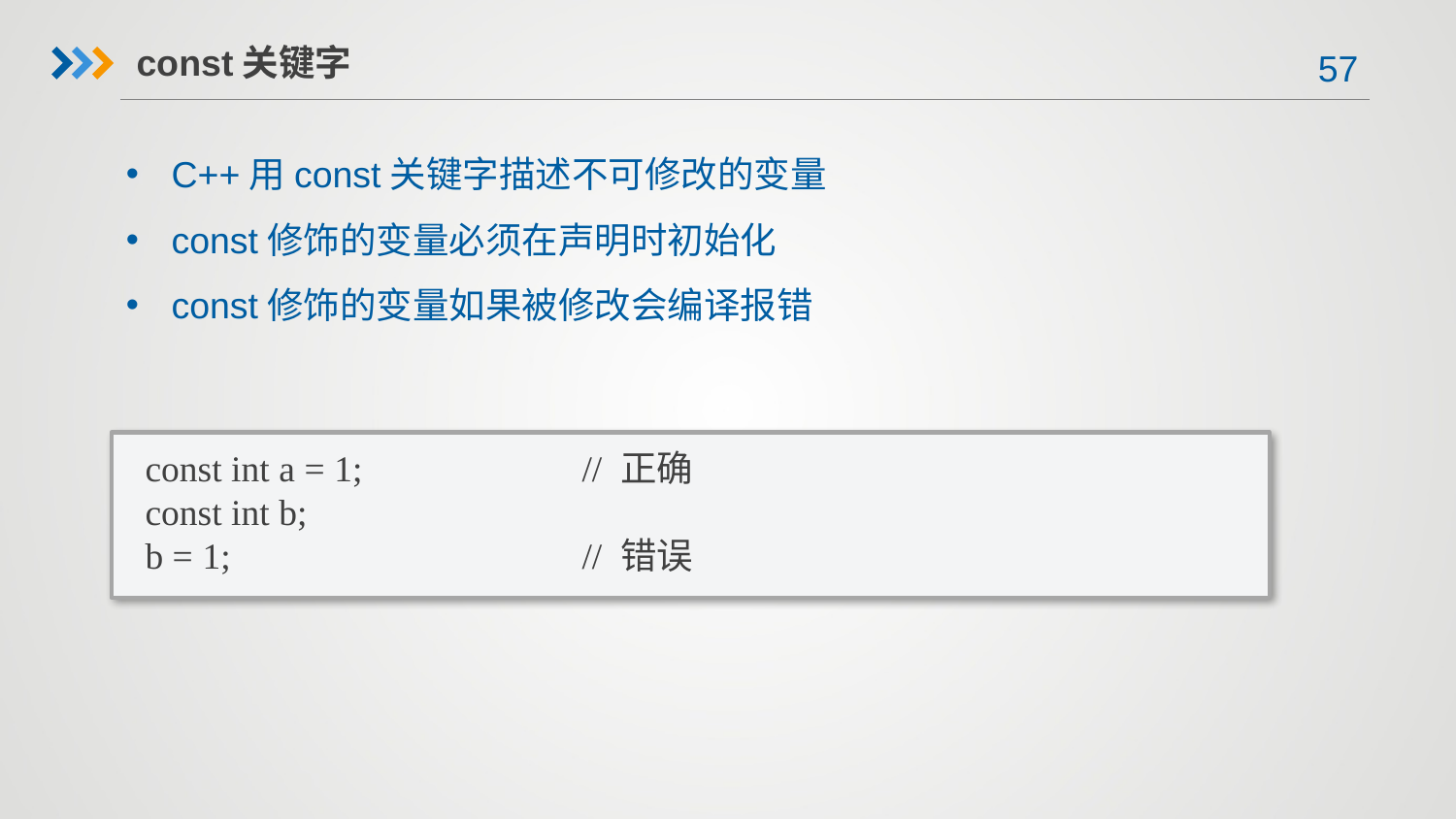

const关键字
C++用const关键字描述不可修改的变量
const修饰的变量必须在声明时初始化
const修饰的变量如果被修改会编译报错

const int a = 1;		// 正确
const int b;
b = 1;			// 错误